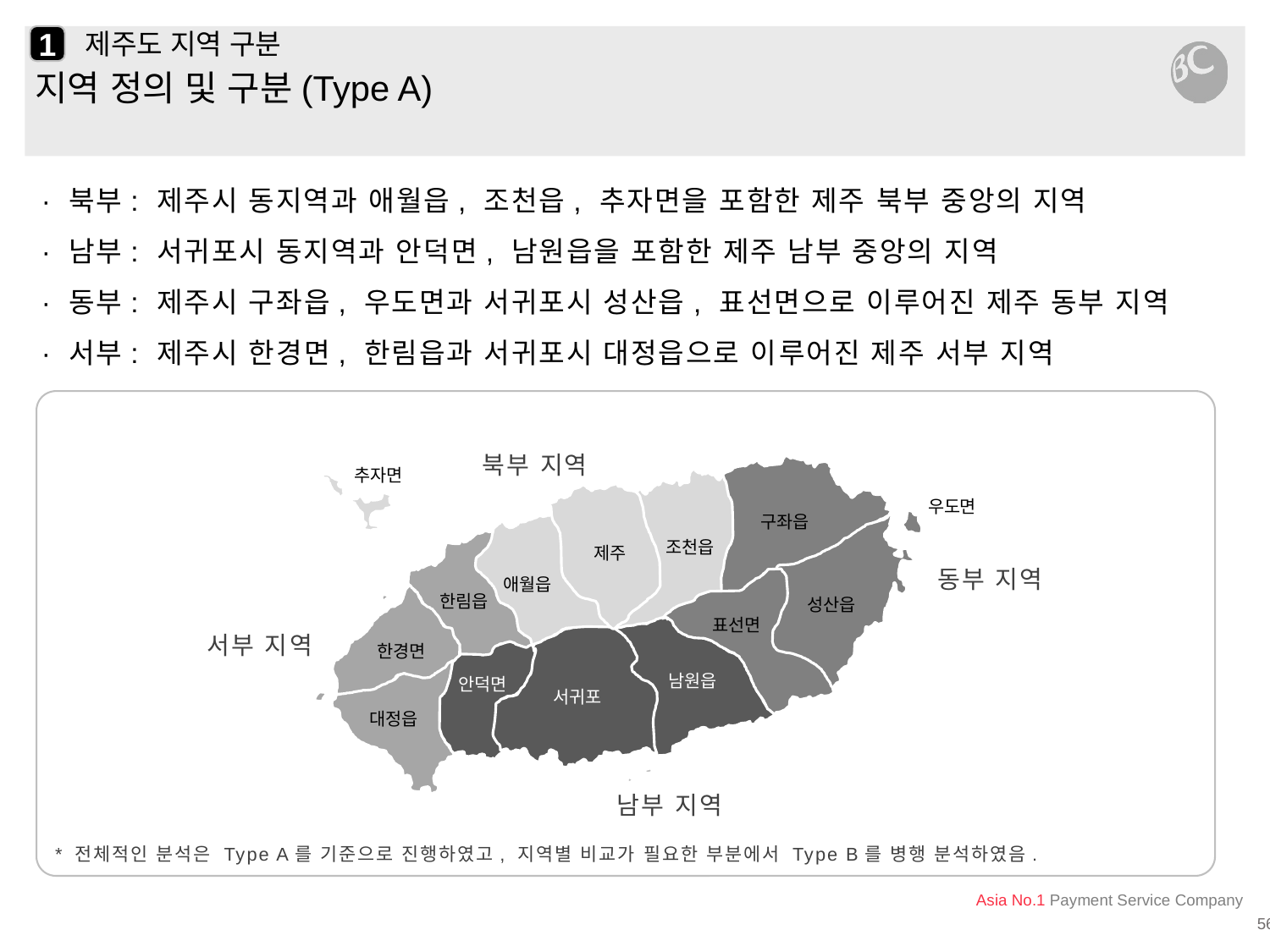

1
# 제주도 지역 구분
지역 정의 및 구분(Type A)
· 북부: 제주시 동지역과 애월읍, 조천읍, 추자면을 포함한 제주 북부 중앙의 지역
· 남부: 서귀포시 동지역과 안덕면, 남원읍을 포함한 제주 남부 중앙의 지역
· 동부: 제주시 구좌읍, 우도면과 서귀포시 성산읍, 표선면으로 이루어진 제주 동부 지역
· 서부: 제주시 한경면, 한림읍과 서귀포시 대정읍으로 이루어진 제주 서부 지역

북부 지역

추자면
우도면
구좌읍

조천읍

제주
애월읍
한림읍
성산읍
표선면
한경면
남원읍
안덕면
서귀포
대정읍
동부 지역
서부 지역
남부 지역
* 전체적인 분석은 Type A를 기준으로 진행하였고, 지역별 비교가 필요한 부분에서 Type B를 병행 분석하였음.